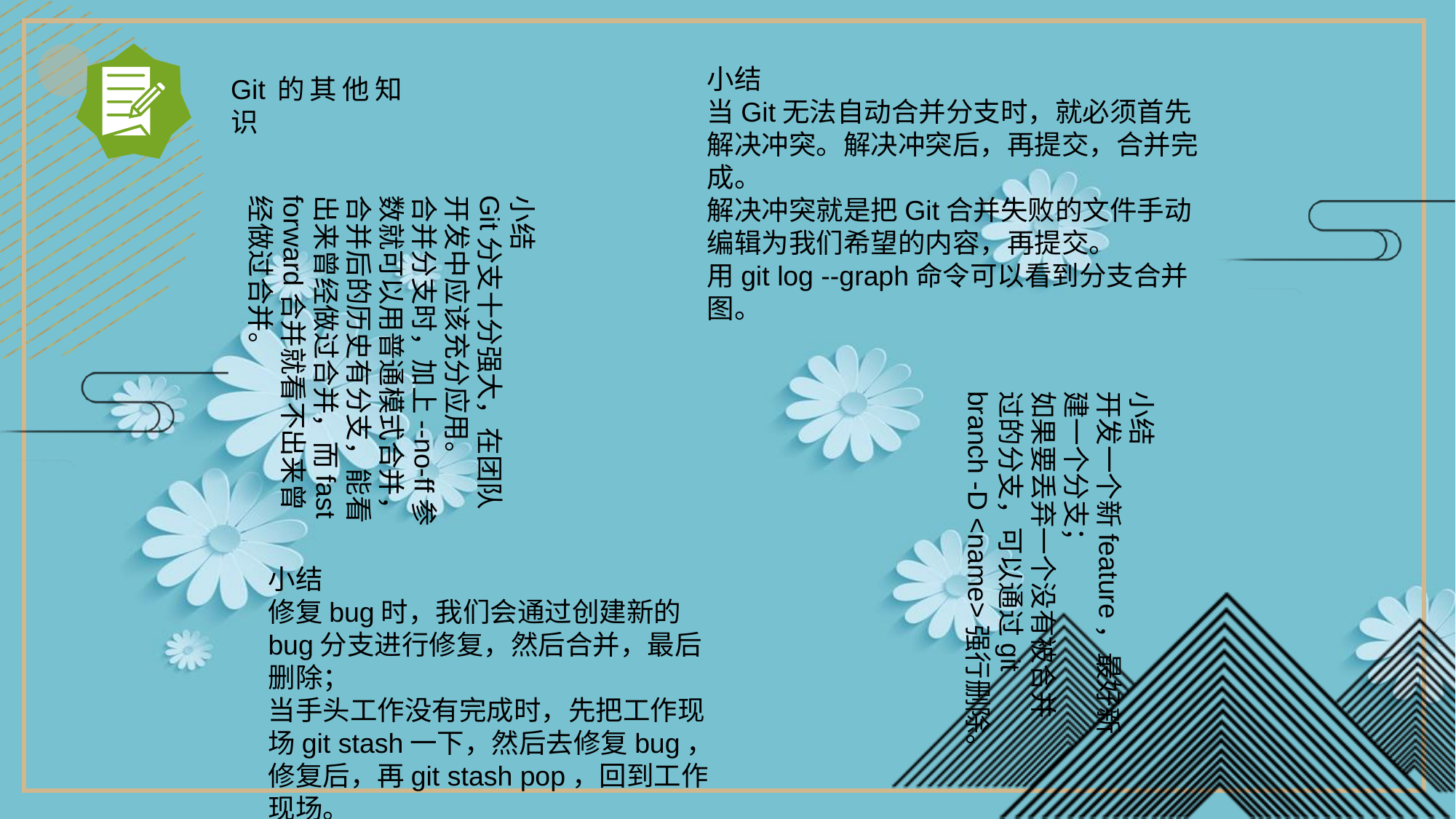

小结
当Git无法自动合并分支时，就必须首先解决冲突。解决冲突后，再提交，合并完成。
解决冲突就是把Git合并失败的文件手动编辑为我们希望的内容，再提交。
用git log --graph命令可以看到分支合并图。
Git的其他知识
小结
Git分支十分强大，在团队开发中应该充分应用。
合并分支时，加上--no-ff参数就可以用普通模式合并，合并后的历史有分支，能看出来曾经做过合并，而fast forward合并就看不出来曾经做过合并。
小结
开发一个新feature，最好新建一个分支；
如果要丢弃一个没有被合并过的分支，可以通过git branch -D <name>强行删除。
小结
修复bug时，我们会通过创建新的bug分支进行修复，然后合并，最后删除；
当手头工作没有完成时，先把工作现场git stash一下，然后去修复bug，修复后，再git stash pop，回到工作现场。